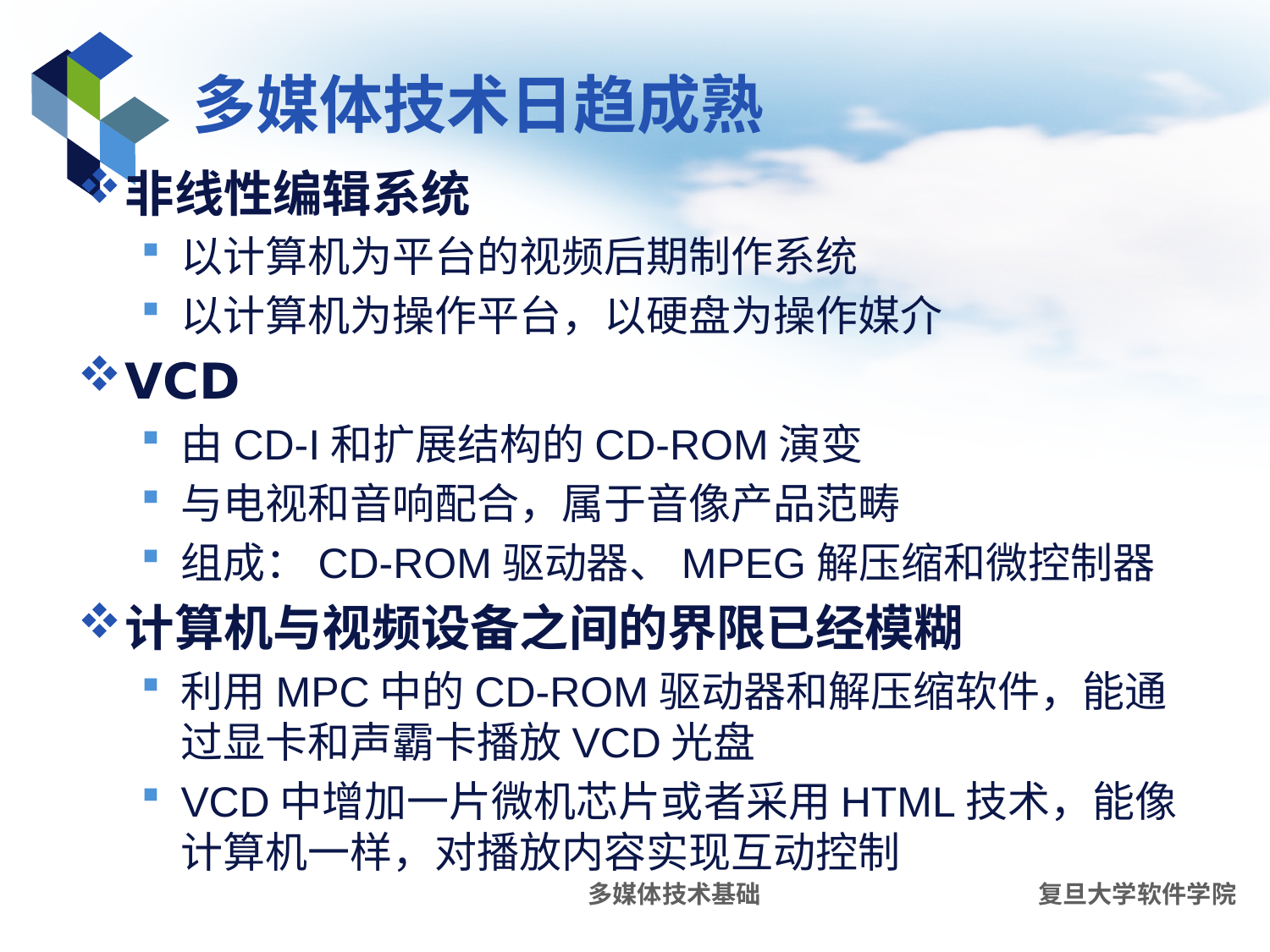

# 多媒体技术日趋成熟
非线性编辑系统
以计算机为平台的视频后期制作系统
以计算机为操作平台，以硬盘为操作媒介
VCD
由CD-I和扩展结构的CD-ROM演变
与电视和音响配合，属于音像产品范畴
组成：CD-ROM驱动器、MPEG解压缩和微控制器
计算机与视频设备之间的界限已经模糊
利用MPC中的CD-ROM驱动器和解压缩软件，能通过显卡和声霸卡播放VCD光盘
VCD中增加一片微机芯片或者采用HTML技术，能像计算机一样，对播放内容实现互动控制

多媒体技术基础